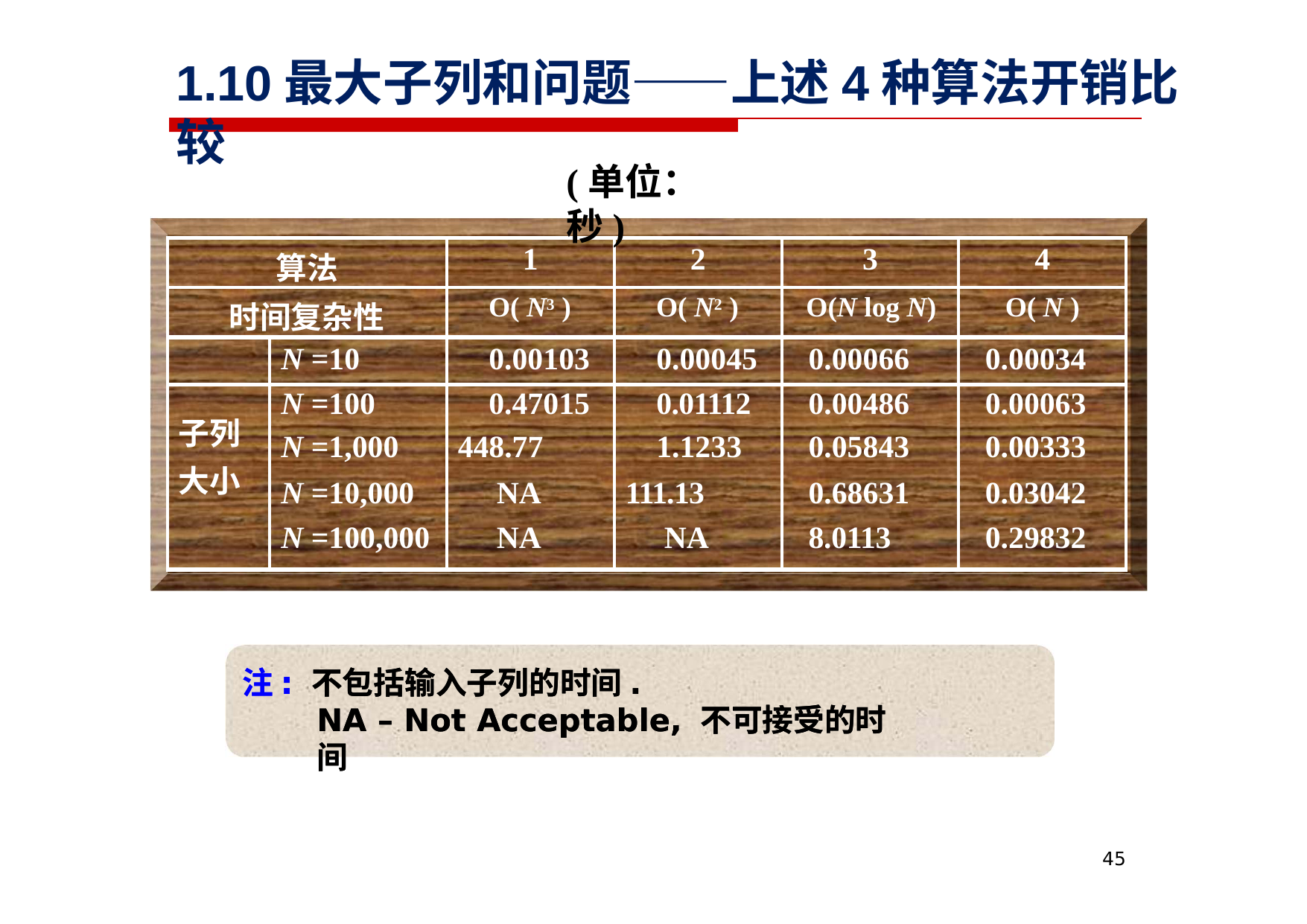

# 1.10最大子列和问题——上述4种算法开销比较
(单位：秒)

| 算法 |  | 1 | 2 | 3 | 4 |
| --- | --- | --- | --- | --- | --- |
| 时间复杂性 |  | O( N3 ) | O( N2 ) | O(N log N) | O( N ) |
|  | N =10 | 0.00103 | 0.00045 | 0.00066 | 0.00034 |
| 子列 | N =100 N =1,000 | 0.47015 448.77 | 0.01112 1.1233 | 0.00486 0.05843 | 0.00063 0.00333 |
| 大小 | N =10,000 | NA | 111.13 | 0.68631 | 0.03042 |
|  | N =100,000 | NA | NA | 8.0113 | 0.29832 |

注: 不包括输入子列的时间.
NA – Not Acceptable, 不可接受的时间
注: 不包括输入子列的时间.
NA – Not Acceptable, 不可接受的时间
45